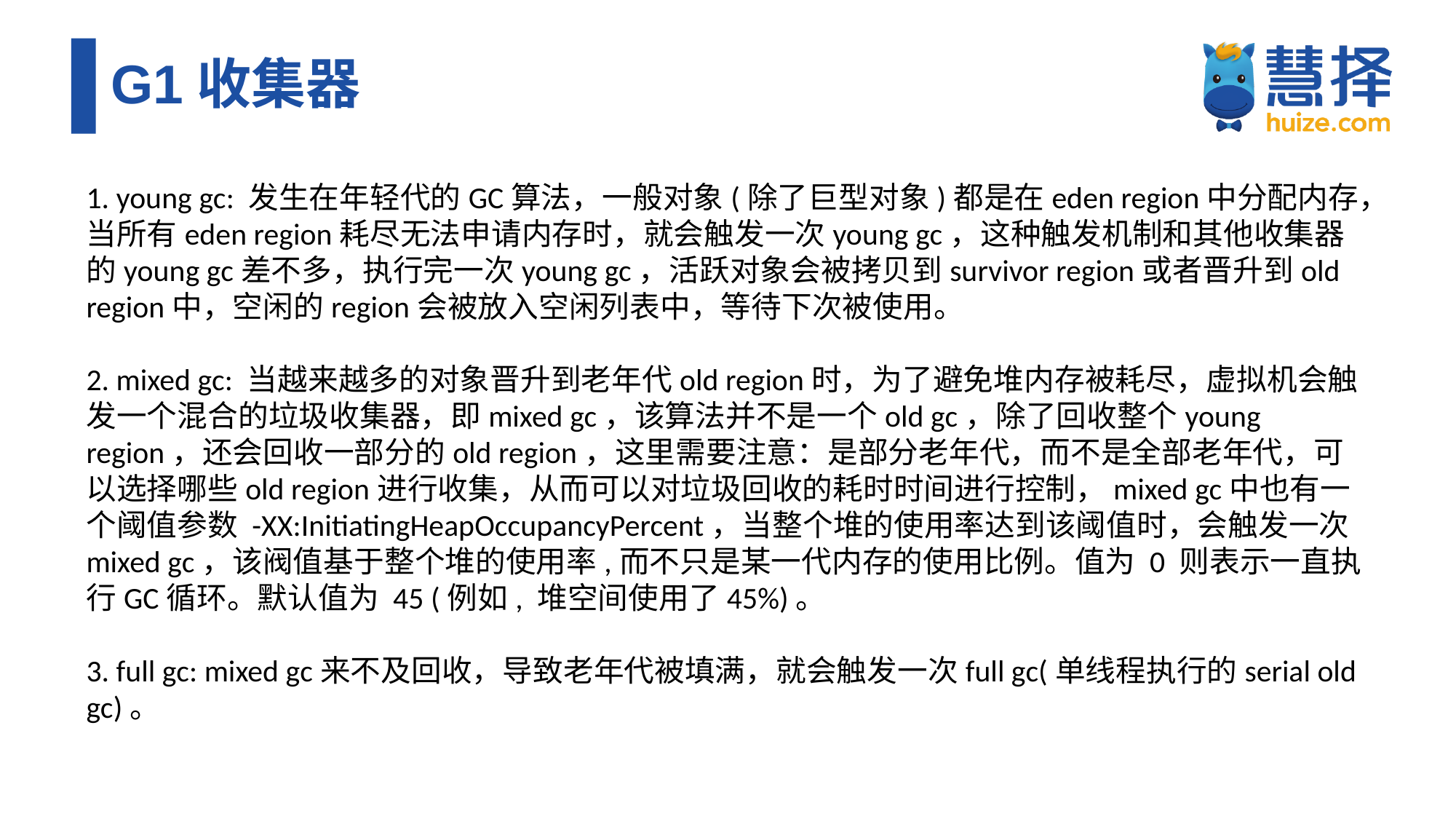

# G1收集器
1. young gc: 发生在年轻代的GC算法，一般对象(除了巨型对象)都是在eden region中分配内存，当所有eden region耗尽无法申请内存时，就会触发一次young gc，这种触发机制和其他收集器的young gc差不多，执行完一次young gc，活跃对象会被拷贝到survivor region或者晋升到old region中，空闲的region会被放入空闲列表中，等待下次被使用。

2. mixed gc: 当越来越多的对象晋升到老年代old region时，为了避免堆内存被耗尽，虚拟机会触发一个混合的垃圾收集器，即mixed gc，该算法并不是一个old gc，除了回收整个young region，还会回收一部分的old region，这里需要注意：是部分老年代，而不是全部老年代，可以选择哪些old region进行收集，从而可以对垃圾回收的耗时时间进行控制，mixed gc中也有一个阈值参数 -XX:InitiatingHeapOccupancyPercent，当整个堆的使用率达到该阈值时，会触发一次mixed gc，该阀值基于整个堆的使用率,而不只是某一代内存的使用比例。值为 0 则表示一直执行GC循环。默认值为 45 (例如, 堆空间使用了45%)。

3. full gc: mixed gc来不及回收，导致老年代被填满，就会触发一次full gc(单线程执行的serial old gc)。